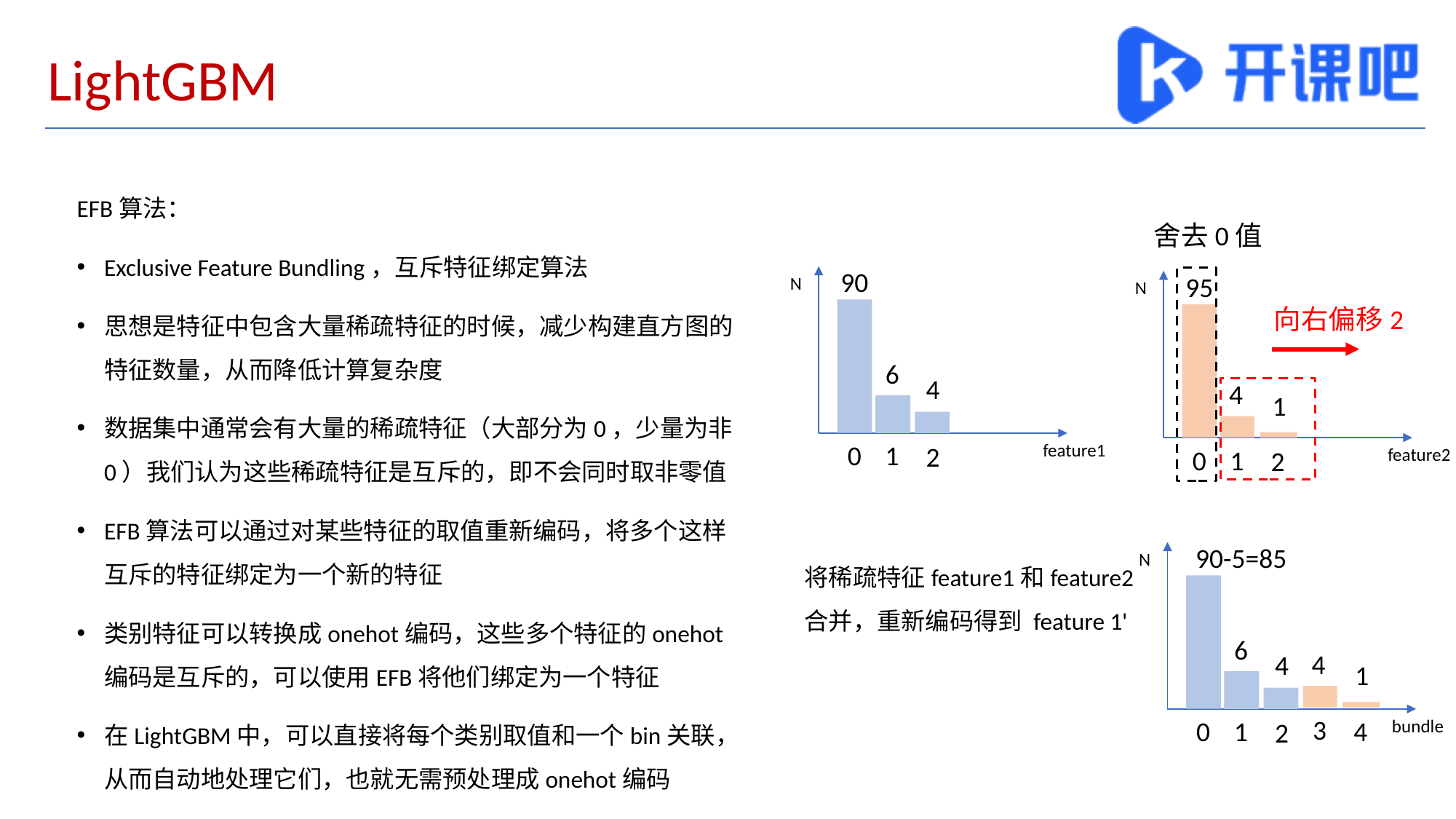

# LightGBM
EFB算法：
Exclusive Feature Bundling，互斥特征绑定算法
思想是特征中包含大量稀疏特征的时候，减少构建直方图的特征数量，从而降低计算复杂度
数据集中通常会有大量的稀疏特征（大部分为0，少量为非0）我们认为这些稀疏特征是互斥的，即不会同时取非零值
EFB算法可以通过对某些特征的取值重新编码，将多个这样互斥的特征绑定为一个新的特征
类别特征可以转换成onehot编码，这些多个特征的onehot编码是互斥的，可以使用EFB将他们绑定为一个特征
在LightGBM中，可以直接将每个类别取值和一个bin关联，从而自动地处理它们，也就无需预处理成onehot编码

舍去0值
90
95
N

N
向右偏移2

6
4
4

1

0
1
feature1
2
0
1
feature2
2
90-5=85
N
将稀疏特征feature1和feature2合并，重新编码得到 feature 1'

6
4
4
1

3
4
0
1
bundle
2